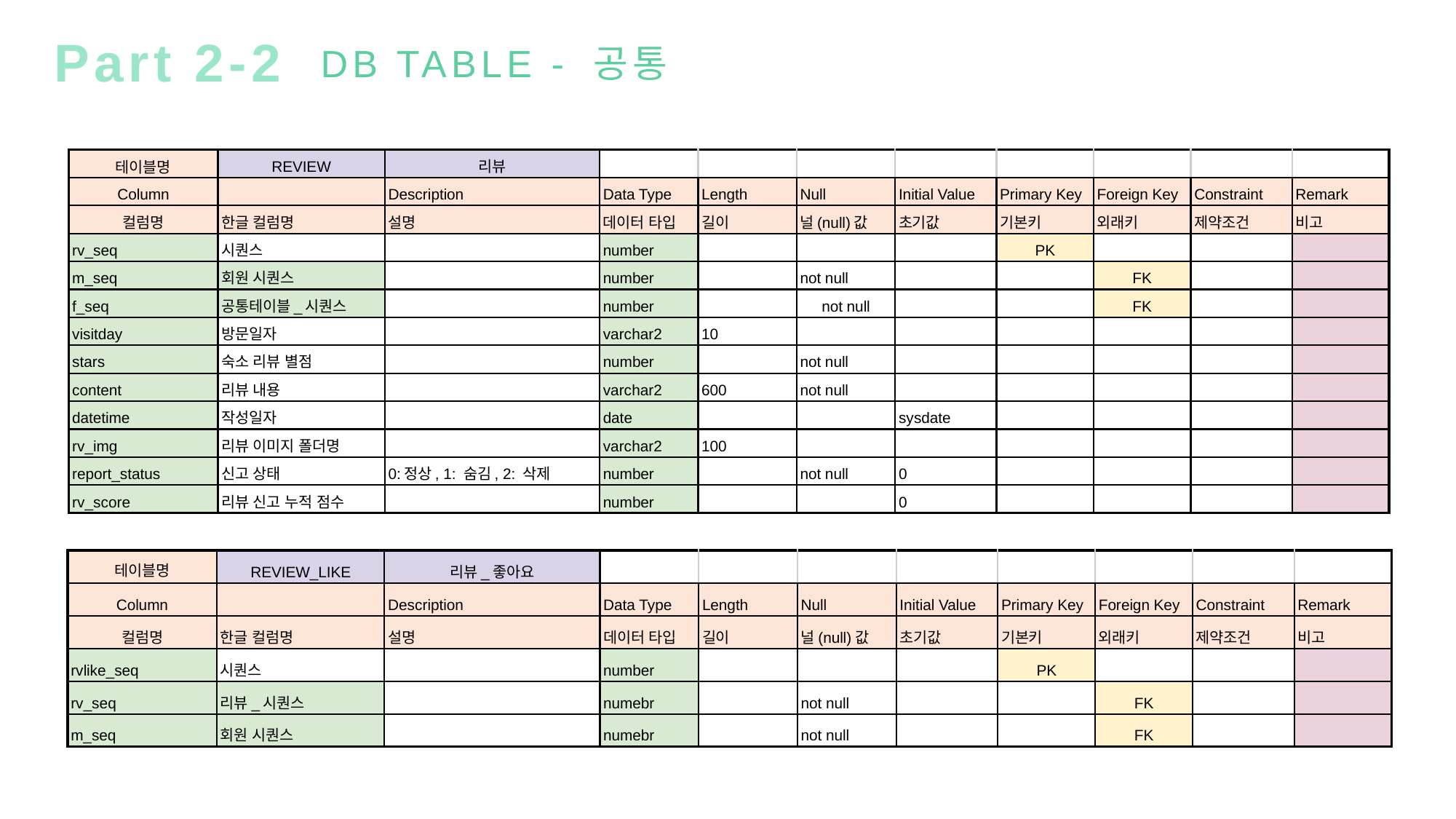

Part 2-2
DB TABLE - 공통
| 테이블명 | REVIEW | 리뷰 |  |  |  |  |  |  |  |  |
| --- | --- | --- | --- | --- | --- | --- | --- | --- | --- | --- |
| Column |  | Description | Data Type | Length | Null | Initial Value | Primary Key | Foreign Key | Constraint | Remark |
| 컬럼명 | 한글 컬럼명 | 설명 | 데이터 타입 | 길이 | 널(null)값 | 초기값 | 기본키 | 외래키 | 제약조건 | 비고 |
| rv\_seq | 시퀀스 |  | number |  |  |  | PK |  |  |  |
| m\_seq | 회원 시퀀스 |  | number |  | not null |  |  | FK |  |  |
| f\_seq | 공통테이블\_시퀀스 |  | number |  | not null |  |  | FK |  |  |
| visitday | 방문일자 |  | varchar2 | 10 |  |  |  |  |  |  |
| stars | 숙소 리뷰 별점 |  | number |  | not null |  |  |  |  |  |
| content | 리뷰 내용 |  | varchar2 | 600 | not null |  |  |  |  |  |
| datetime | 작성일자 |  | date |  |  | sysdate |  |  |  |  |
| rv\_img | 리뷰 이미지 폴더명 |  | varchar2 | 100 |  |  |  |  |  |  |
| report\_status | 신고 상태 | 0:정상, 1: 숨김, 2: 삭제 | number |  | not null | 0 |  |  |  |  |
| rv\_score | 리뷰 신고 누적 점수 |  | number |  |  | 0 |  |  |  |  |
| 테이블명 | REVIEW\_LIKE | 리뷰\_좋아요 |  |  |  |  |  |  |  |  |
| --- | --- | --- | --- | --- | --- | --- | --- | --- | --- | --- |
| Column |  | Description | Data Type | Length | Null | Initial Value | Primary Key | Foreign Key | Constraint | Remark |
| 컬럼명 | 한글 컬럼명 | 설명 | 데이터 타입 | 길이 | 널(null)값 | 초기값 | 기본키 | 외래키 | 제약조건 | 비고 |
| rvlike\_seq | 시퀀스 |  | number |  |  |  | PK |  |  |  |
| rv\_seq | 리뷰\_시퀀스 |  | numebr |  | not null |  |  | FK |  |  |
| m\_seq | 회원 시퀀스 |  | numebr |  | not null |  |  | FK |  |  |